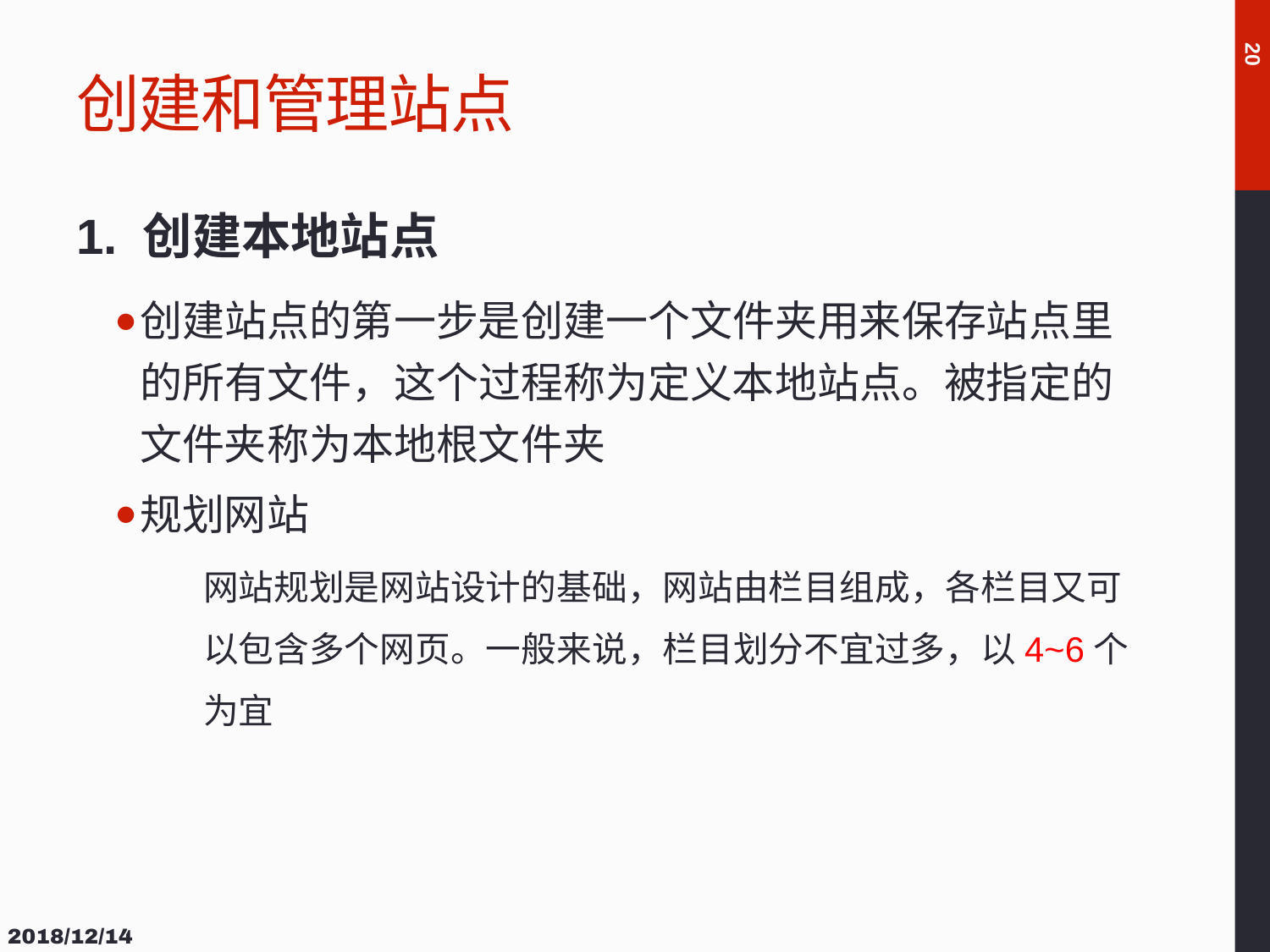

# 创建和管理站点
20
1. 创建本地站点
创建站点的第一步是创建一个文件夹用来保存站点里的所有文件，这个过程称为定义本地站点。被指定的文件夹称为本地根文件夹
规划网站
网站规划是网站设计的基础，网站由栏目组成，各栏目又可以包含多个网页。一般来说，栏目划分不宜过多，以4~6个为宜
2018/12/14